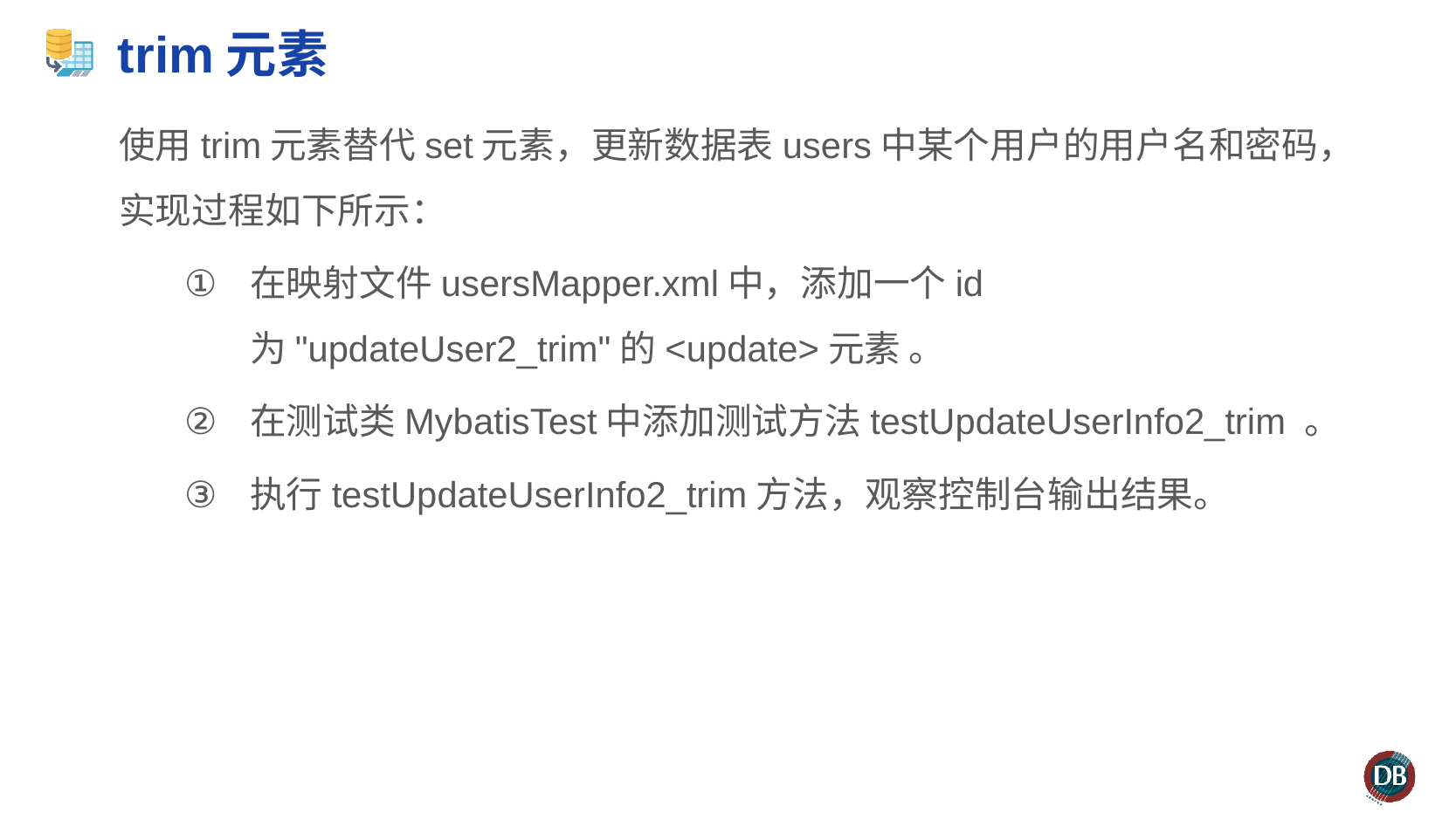

# trim元素
使用trim元素替代set元素，更新数据表users中某个用户的用户名和密码，实现过程如下所示：
在映射文件usersMapper.xml中，添加一个id为"updateUser2_trim"的<update>元素 。
在测试类MybatisTest中添加测试方法testUpdateUserInfo2_trim 。
执行testUpdateUserInfo2_trim方法，观察控制台输出结果。